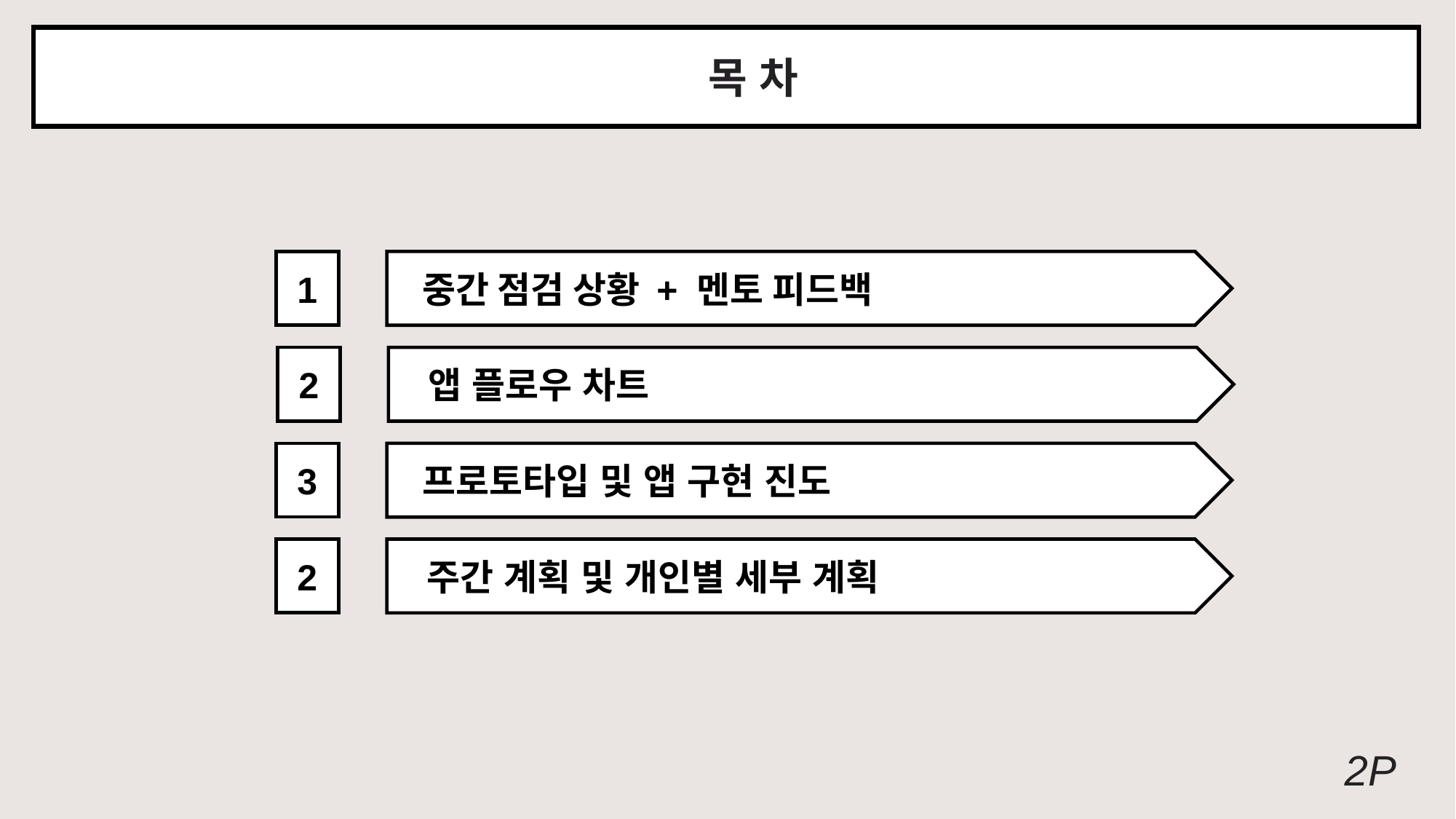

목 차
1
  중간 점검 상황 + 멘토 피드백
2
  앱 플로우 차트
3
  프로토타입 및 앱 구현 진도
2
  주간 계획 및 개인별 세부 계획
2P